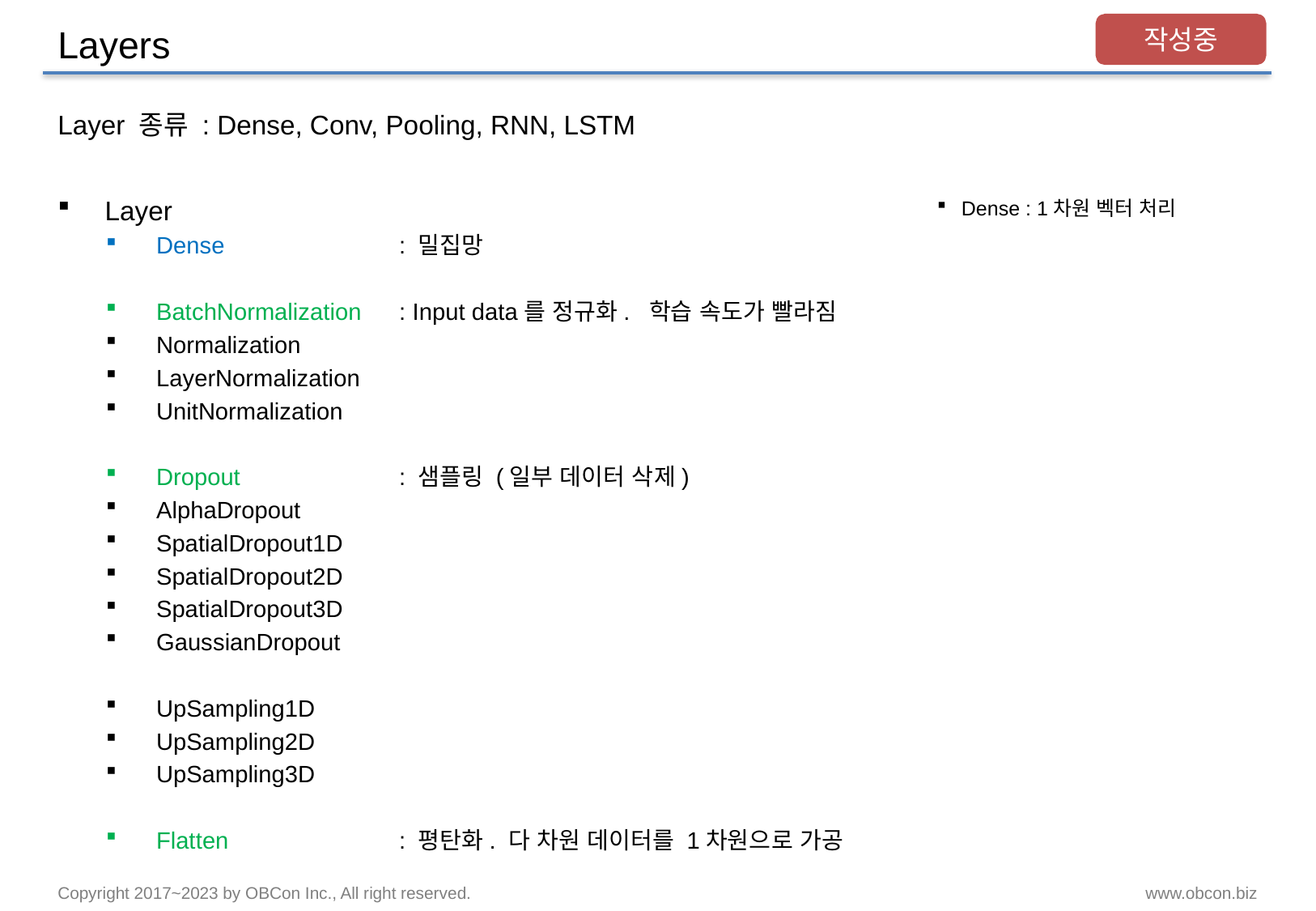

# Layers
작성중
Layer 종류 : Dense, Conv, Pooling, RNN, LSTM
Layer
Dense		: 밀집망

BatchNormalization	: Input data를 정규화.  학습 속도가 빨라짐
Normalization
LayerNormalization
UnitNormalization

Dropout		: 샘플링 (일부 데이터 삭제)
AlphaDropout
SpatialDropout1D
SpatialDropout2D
SpatialDropout3D
GaussianDropout

UpSampling1D
UpSampling2D
UpSampling3D

Flatten 		: 평탄화. 다 차원 데이터를 1차원으로 가공
Dense : 1차원 벡터 처리